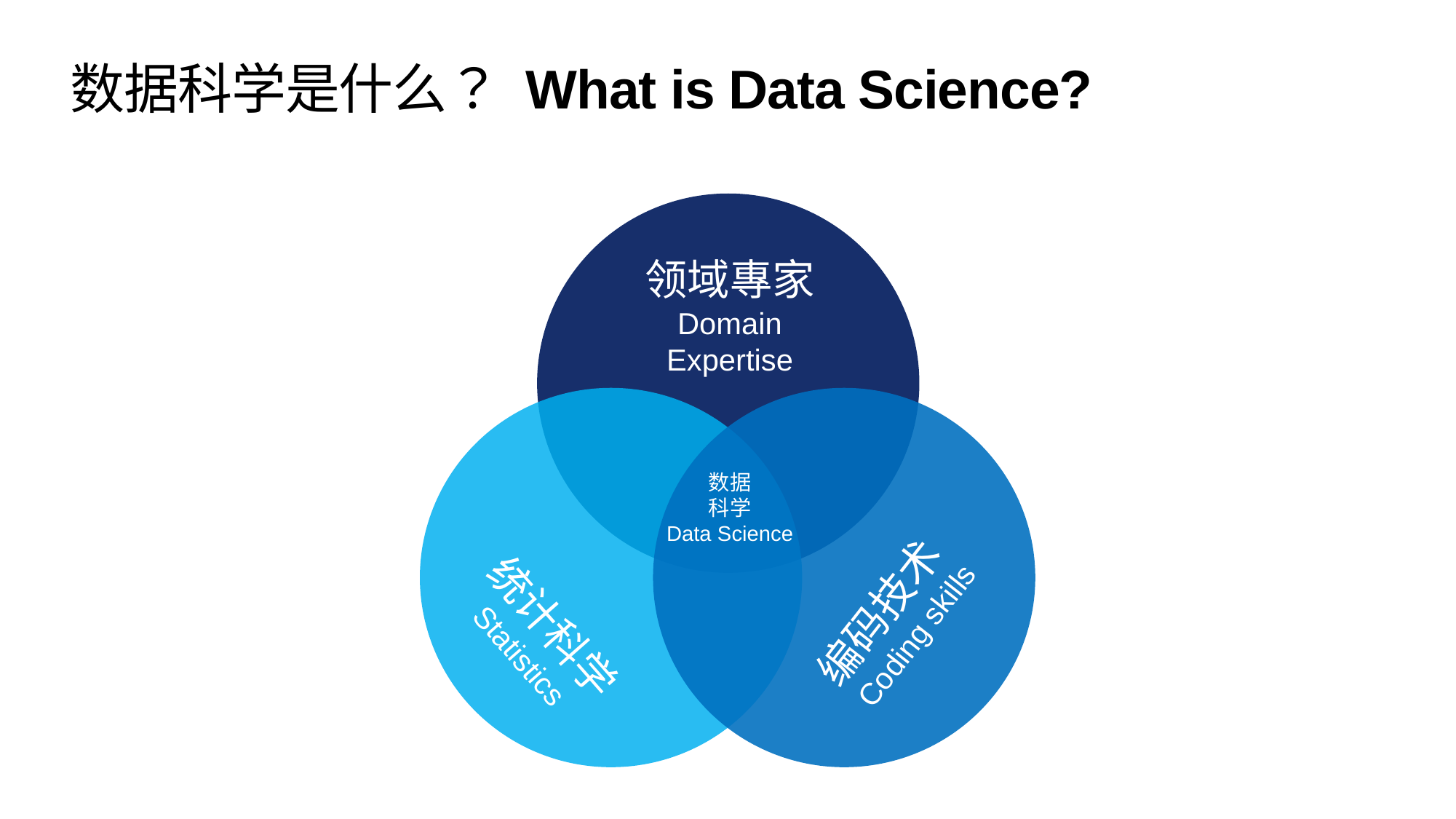

# 数据科学是什么？ What is Data Science?

领域專家
Domain Expertise
数据
科学
Data Science
编码技术
Coding skills
统计科学
Statistics